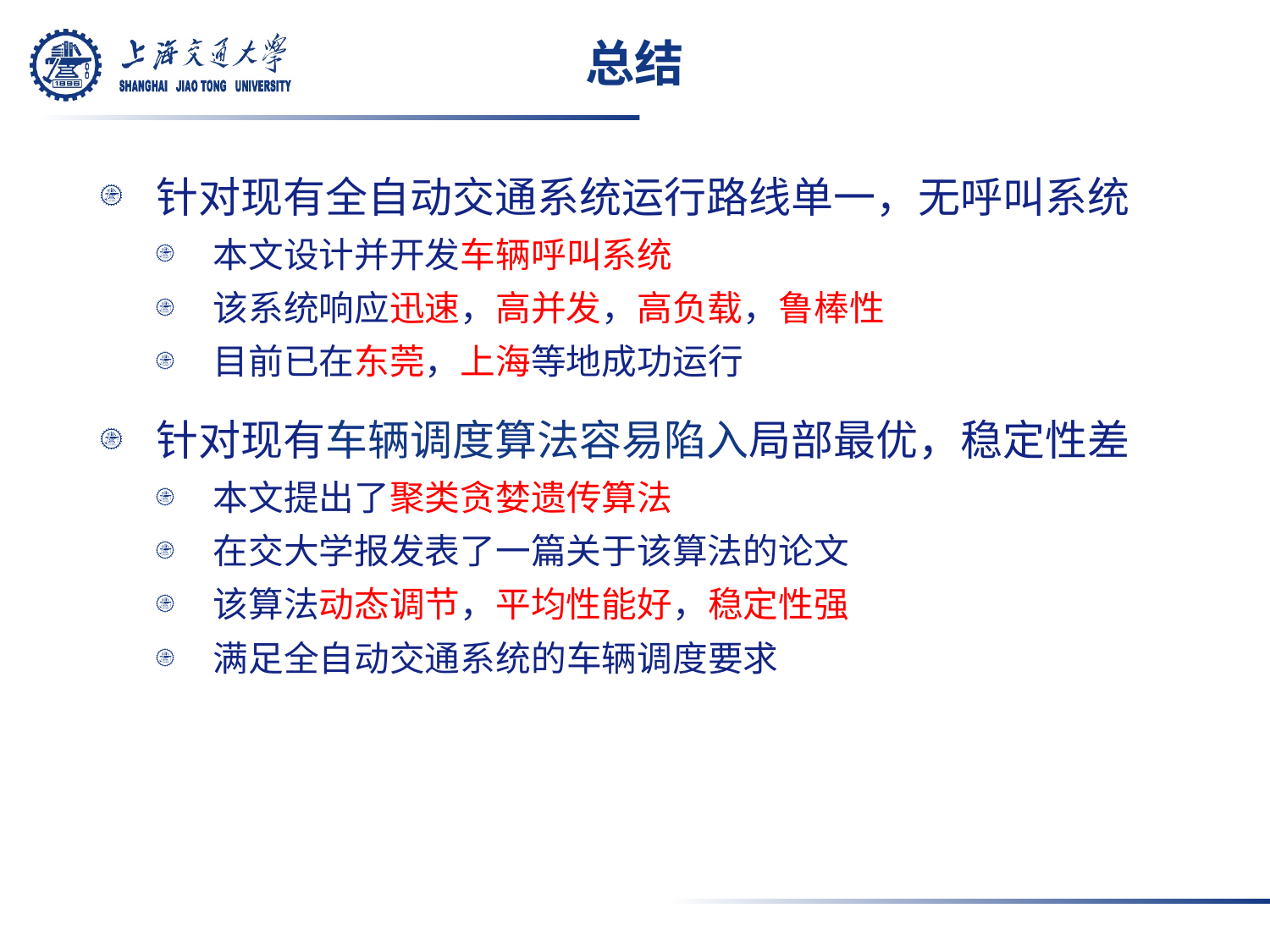

# 总结
针对现有全自动交通系统运行路线单一，无呼叫系统
本文设计并开发车辆呼叫系统
该系统响应迅速，高并发，高负载，鲁棒性
目前已在东莞，上海等地成功运行

针对现有车辆调度算法容易陷入局部最优，稳定性差
本文提出了聚类贪婪遗传算法
在交大学报发表了一篇关于该算法的论文
该算法动态调节，平均性能好，稳定性强
满足全自动交通系统的车辆调度要求